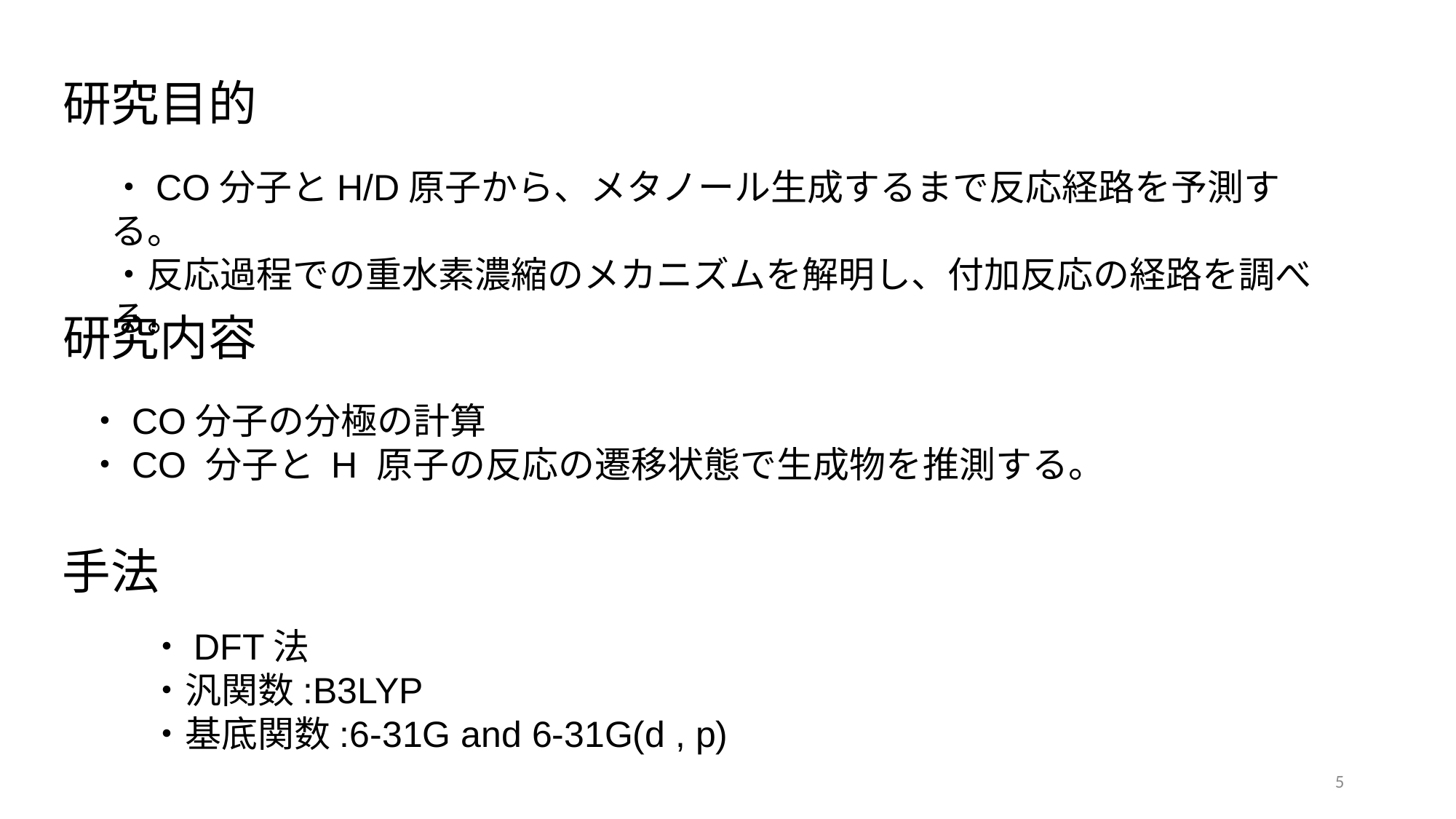

研究目的
・CO分子とH/D原子から、メタノール生成するまで反応経路を予測する。
・反応過程での重水素濃縮のメカニズムを解明し、付加反応の経路を調べる。
研究内容
・CO分子の分極の計算
・CO 分子と H 原子の反応の遷移状態で生成物を推測する。

手法

・DFT法
・汎関数:B3LYP
・基底関数:6-31G and 6-31G(d , p)

5